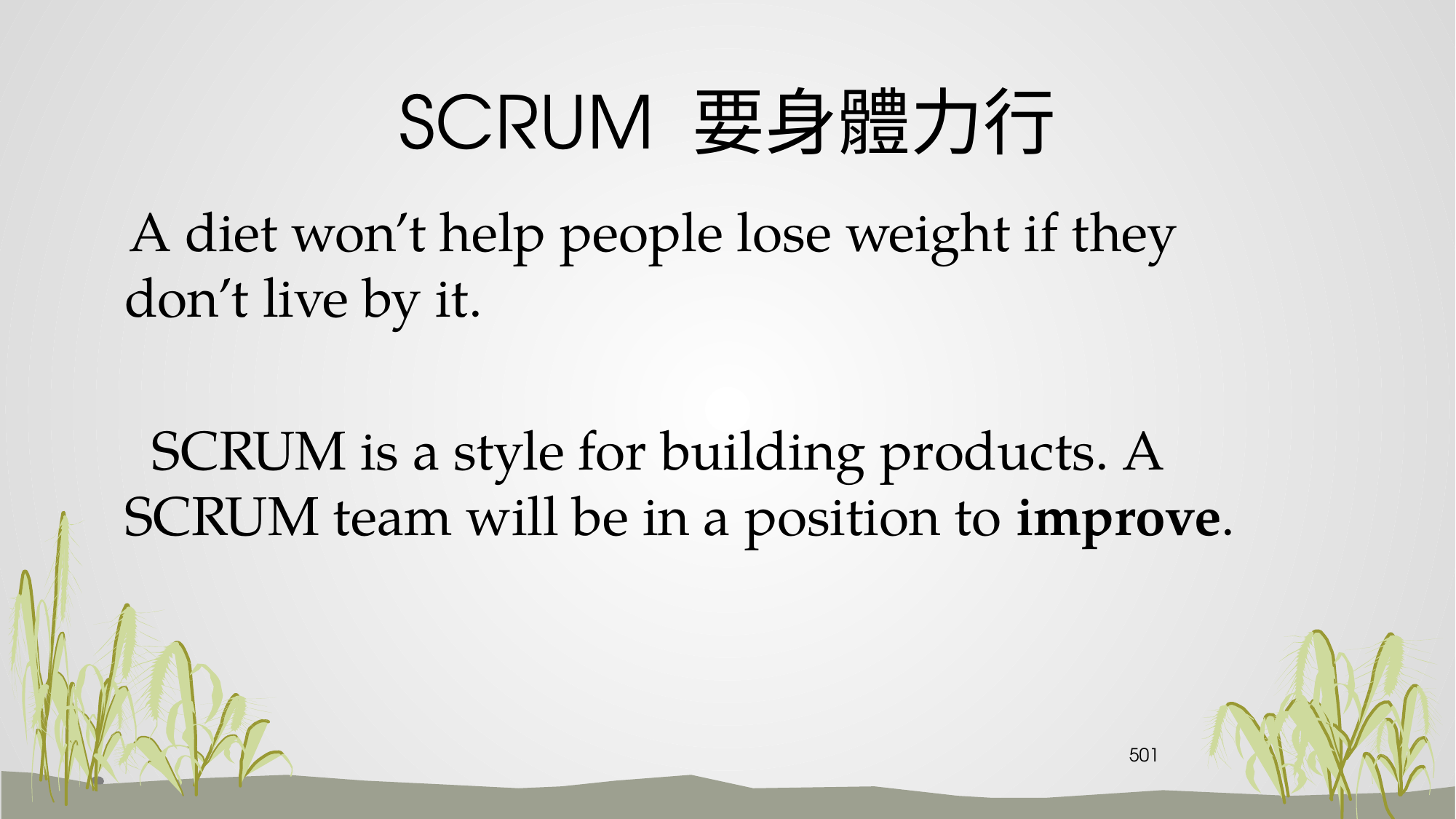

# SCRUM 要身體力行
     A diet won’t help people lose weight if they don’t live by it.

     SCRUM is a style for building products. A SCRUM team will be in a position to improve.
501